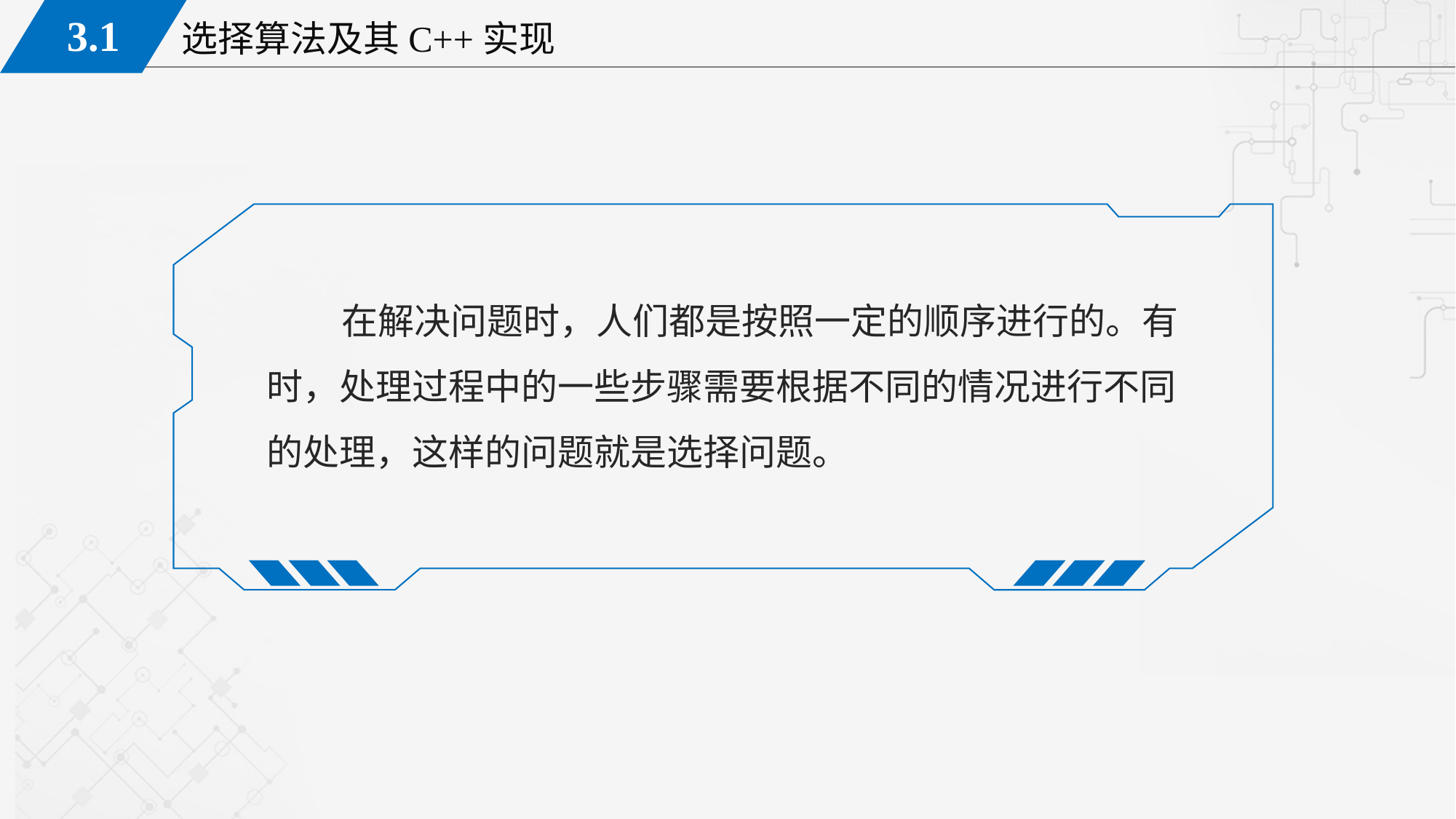

在解决问题时，人们都是按照一定的顺序进行的。有时，处理过程中的一些步骤需要根据不同的情况进行不同的处理，这样的问题就是选择问题。